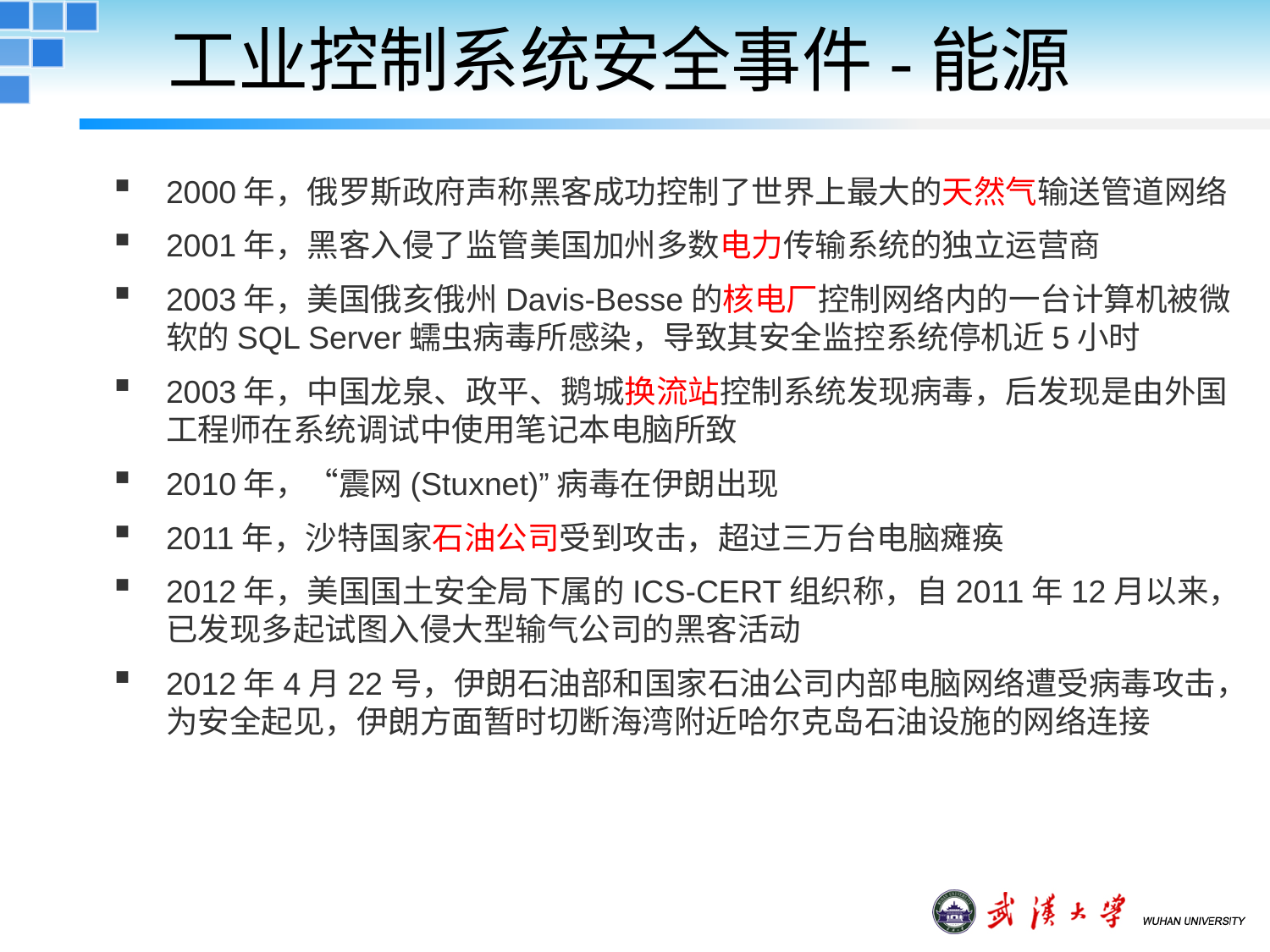

# 工业控制系统安全事件-能源
2000年，俄罗斯政府声称黑客成功控制了世界上最大的天然气输送管道网络
2001年，黑客入侵了监管美国加州多数电力传输系统的独立运营商
2003年，美国俄亥俄州Davis-Besse的核电厂控制网络内的一台计算机被微软的SQL Server蠕虫病毒所感染，导致其安全监控系统停机近5小时
2003年，中国龙泉、政平、鹅城换流站控制系统发现病毒，后发现是由外国工程师在系统调试中使用笔记本电脑所致
2010年，“震网(Stuxnet)”病毒在伊朗出现
2011年，沙特国家石油公司受到攻击，超过三万台电脑瘫痪
2012年，美国国土安全局下属的ICS-CERT组织称，自2011年12月以来，已发现多起试图入侵大型输气公司的黑客活动
2012年4月22号，伊朗石油部和国家石油公司内部电脑网络遭受病毒攻击，为安全起见，伊朗方面暂时切断海湾附近哈尔克岛石油设施的网络连接